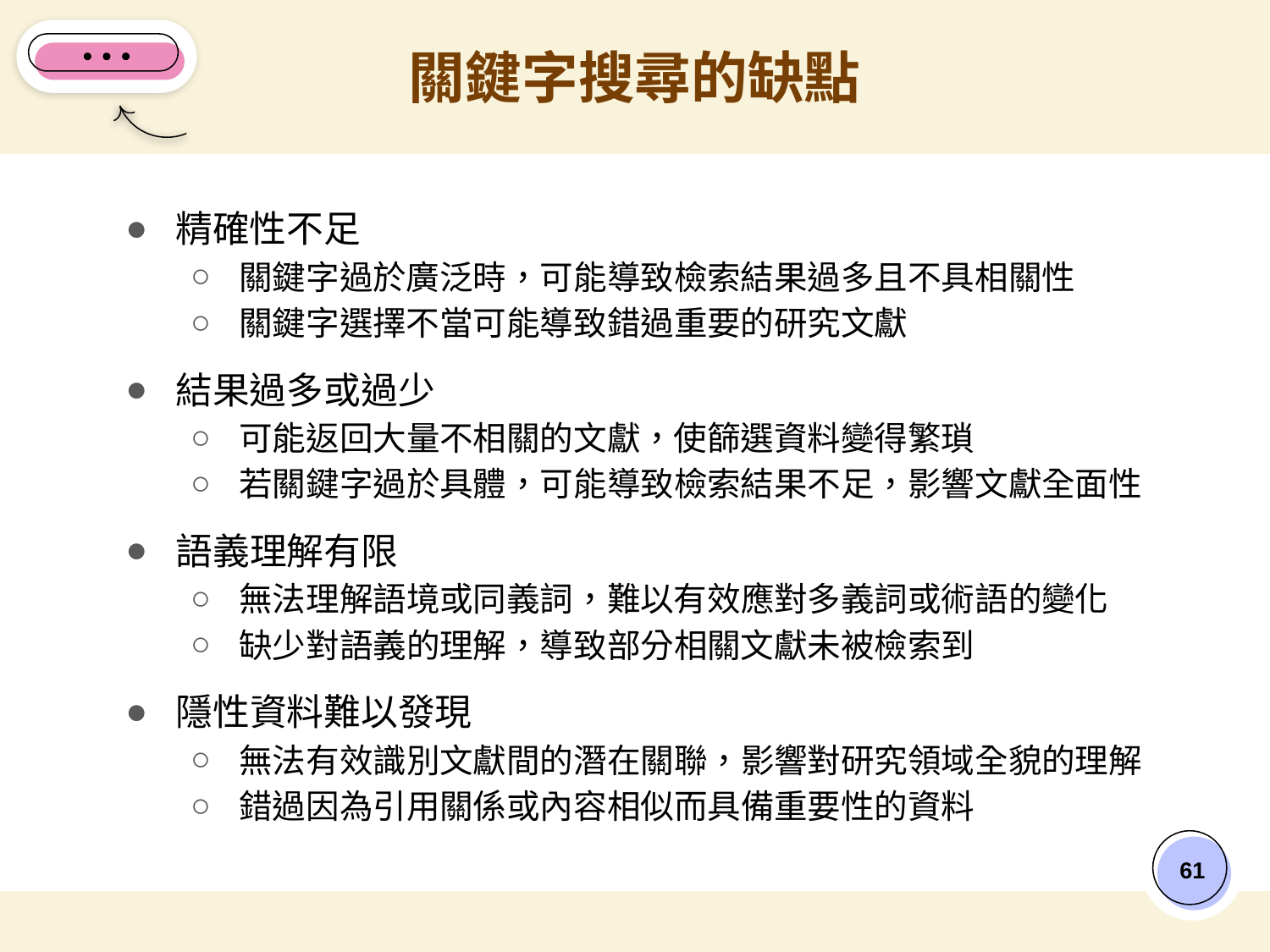

# 關鍵字搜尋的缺點
精確性不足
關鍵字過於廣泛時，可能導致檢索結果過多且不具相關性
關鍵字選擇不當可能導致錯過重要的研究文獻
結果過多或過少
可能返回大量不相關的文獻，使篩選資料變得繁瑣
若關鍵字過於具體，可能導致檢索結果不足，影響文獻全面性
語義理解有限
無法理解語境或同義詞，難以有效應對多義詞或術語的變化
缺少對語義的理解，導致部分相關文獻未被檢索到
隱性資料難以發現
無法有效識別文獻間的潛在關聯，影響對研究領域全貌的理解
錯過因為引用關係或內容相似而具備重要性的資料
61